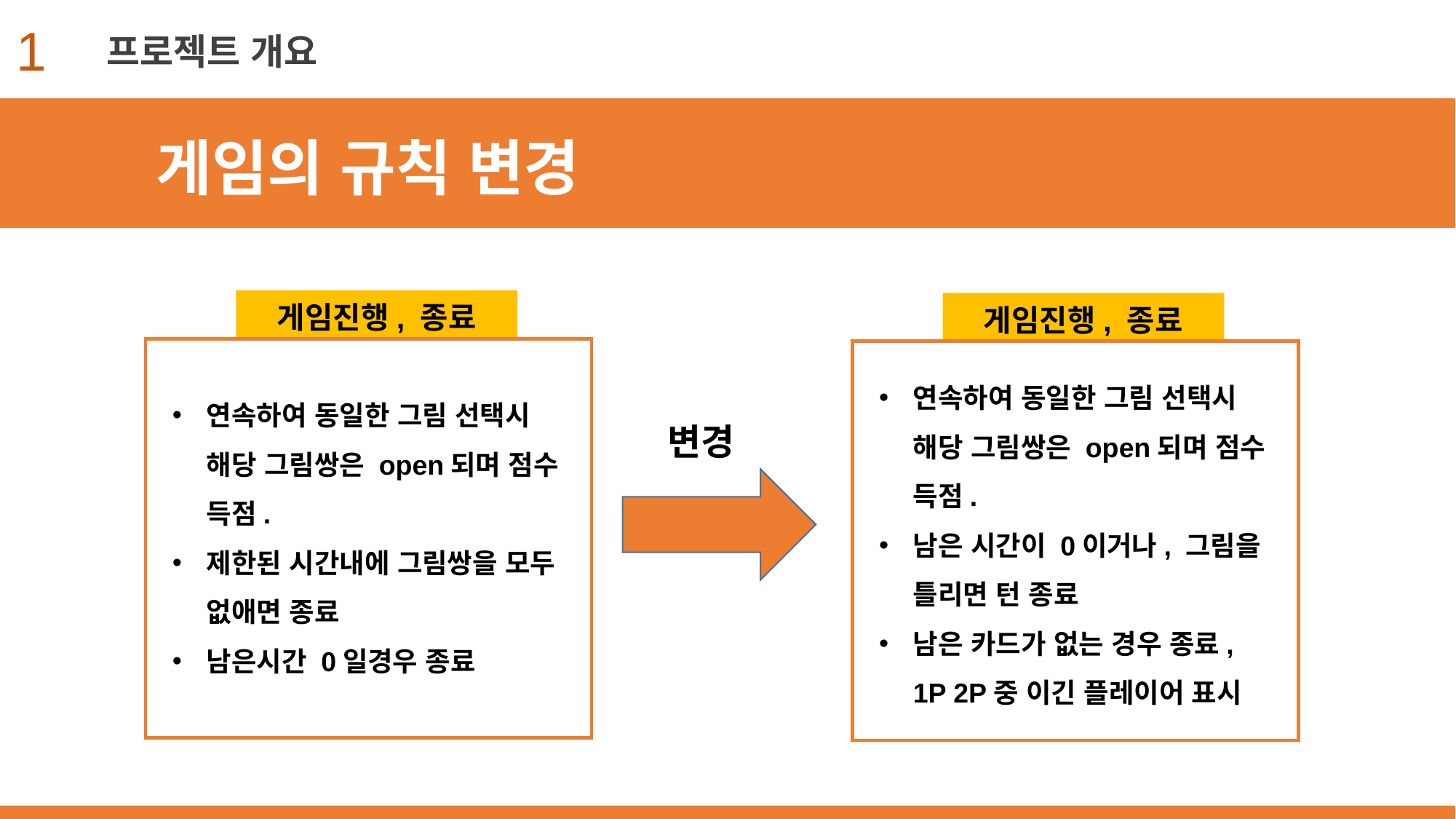

1
프로젝트 개요

게임의 규칙 변경

게임진행, 종료

게임진행, 종료

연속하여 동일한 그림 선택시 해당 그림쌍은 open되며 점수 득점.
남은 시간이 0이거나, 그림을 틀리면 턴 종료
남은 카드가 없는 경우 종료, 1P 2P중 이긴 플레이어 표시
연속하여 동일한 그림 선택시 해당 그림쌍은 open되며 점수 득점.
제한된 시간내에 그림쌍을 모두 없애면 종료
남은시간 0일경우 종료
변경